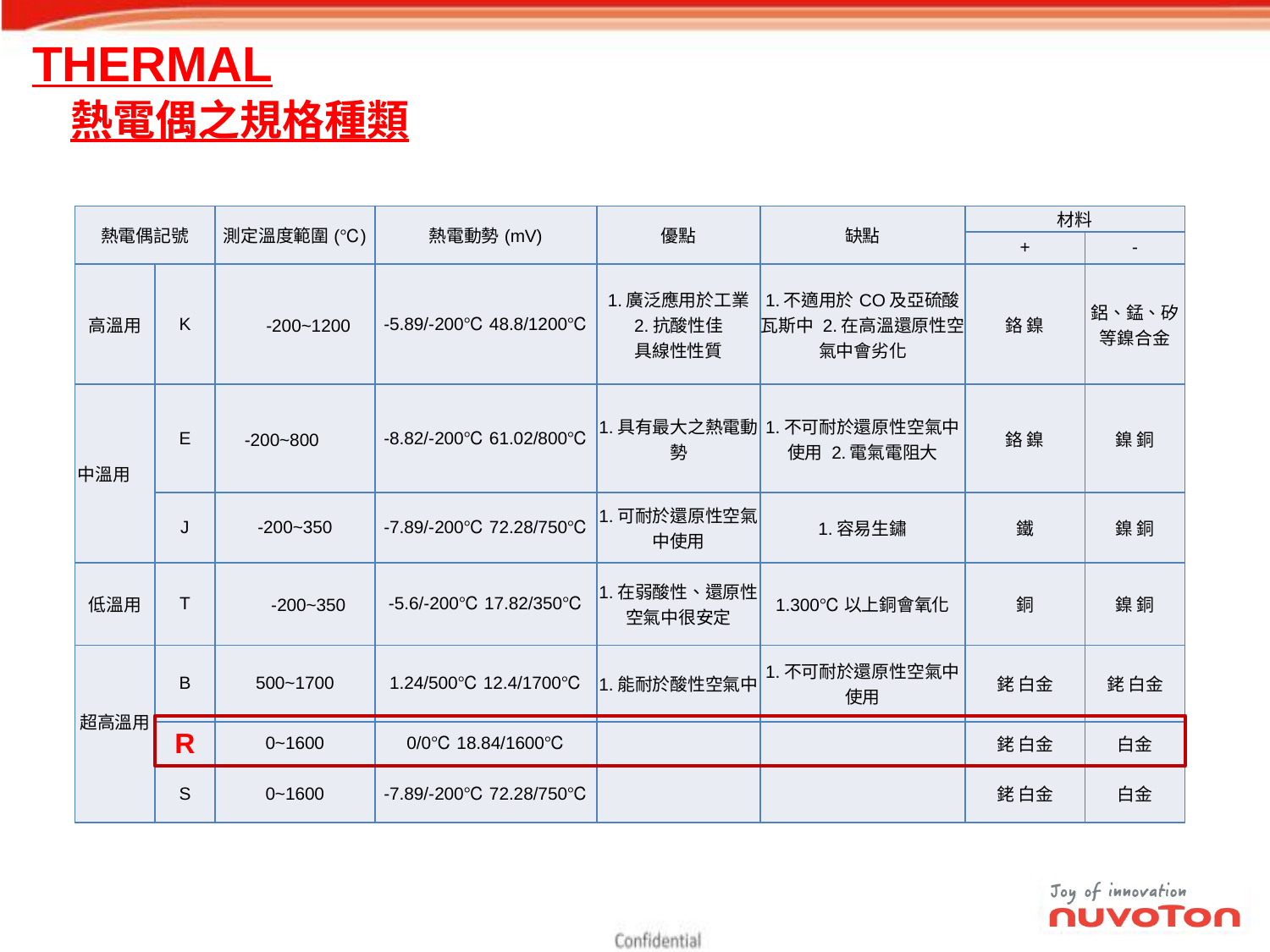

THERMAL
# 熱電偶之規格種類
| 熱電偶記號 |  | 測定溫度範圍(℃) | 熱電動勢(mV) | 優點 | 缺點 | 材料 |  |
| --- | --- | --- | --- | --- | --- | --- | --- |
|  |  |  |  |  |  | + | - |
| 高溫用 | K | -200~1200 | -5.89/-200℃ 48.8/1200℃ | 1.廣泛應用於工業 2.抗酸性佳 具線性性質 | 1.不適用於CO及亞硫酸瓦斯中 2.在高溫還原性空氣中會劣化 | 鉻 鎳 | 鋁、錳、矽等鎳合金 |
| 中溫用 | E | -200~800 | -8.82/-200℃ 61.02/800℃ | 1.具有最大之熱電動勢 | 1.不可耐於還原性空氣中使用 2.電氣電阻大 | 鉻 鎳 | 鎳 銅 |
|  | J | -200~350 | -7.89/-200℃ 72.28/750℃ | 1.可耐於還原性空氣中使用 | 1.容易生鏽 | 鐵 | 鎳 銅 |
| 低溫用 | T | -200~350 | -5.6/-200℃ 17.82/350℃ | 1.在弱酸性、還原性空氣中很安定 | 1.300℃以上銅會氧化 | 銅 | 鎳 銅 |
| 超高溫用 | B | 500~1700 | 1.24/500℃ 12.4/1700℃ | 1.能耐於酸性空氣中 | 1.不可耐於還原性空氣中使用 | 銠 白金 | 銠 白金 |
|  | R | 0~1600 | 0/0℃ 18.84/1600℃ |  |  | 銠 白金 | 白金 |
|  | S | 0~1600 | -7.89/-200℃ 72.28/750℃ |  |  | 銠 白金 | 白金 |